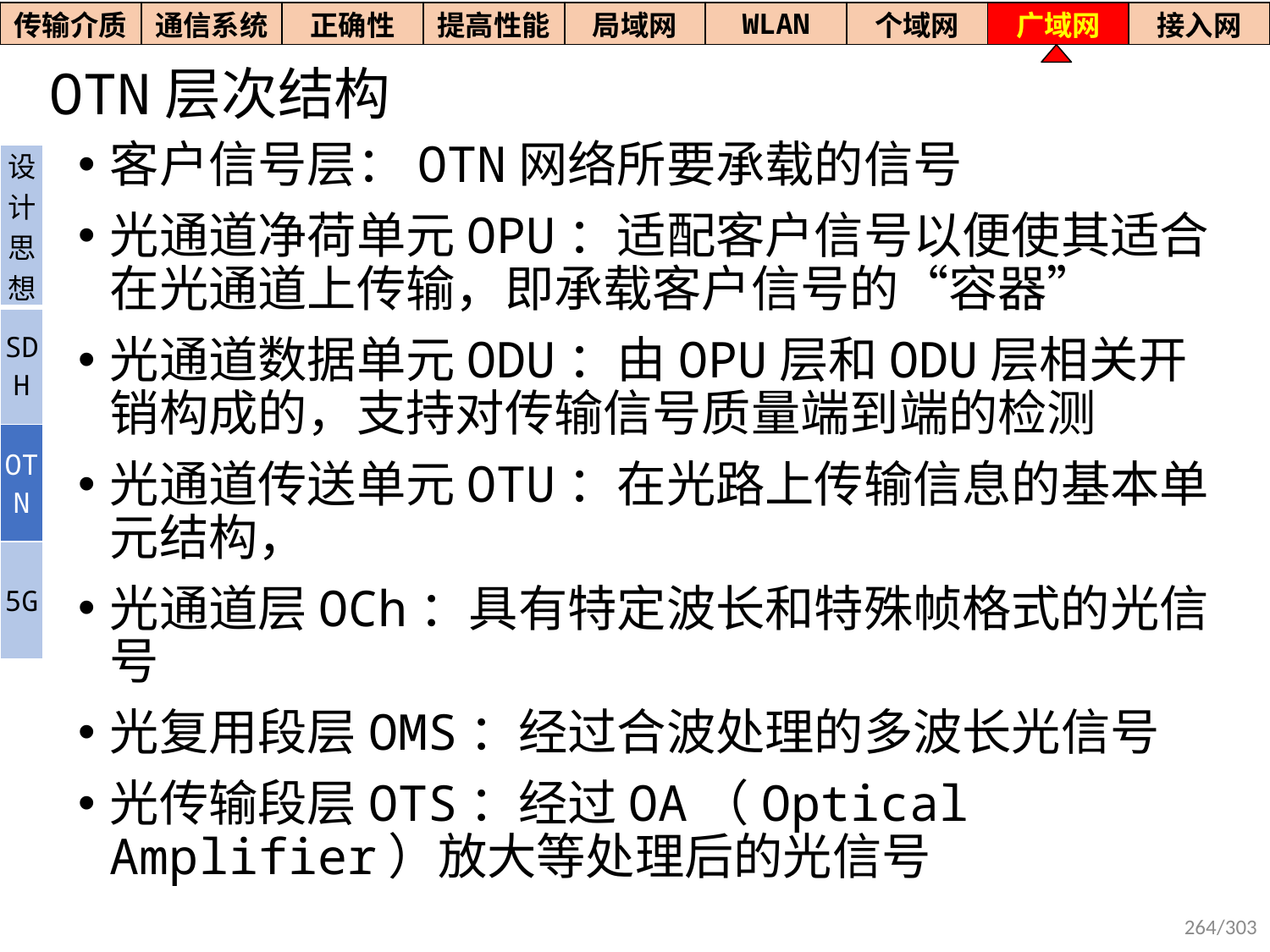

| 传输介质 | 通信系统 | 正确性 | 提高性能 | 局域网 | WLAN | 个域网 | 广域网 | 接入网 |
| --- | --- | --- | --- | --- | --- | --- | --- | --- |

# OTN层次结构
客户信号层：OTN网络所要承载的信号
光通道净荷单元OPU：适配客户信号以便使其适合在光通道上传输，即承载客户信号的“容器”
光通道数据单元ODU：由OPU层和ODU层相关开销构成的，支持对传输信号质量端到端的检测
光通道传送单元OTU：在光路上传输信息的基本单元结构，
光通道层OCh：具有特定波长和特殊帧格式的光信号
光复用段层OMS：经过合波处理的多波长光信号
光传输段层OTS：经过OA（Optical Amplifier）放大等处理后的光信号

| 设计思想 |
| --- |
| SDH |
| OTN |
| 5G |
264/303